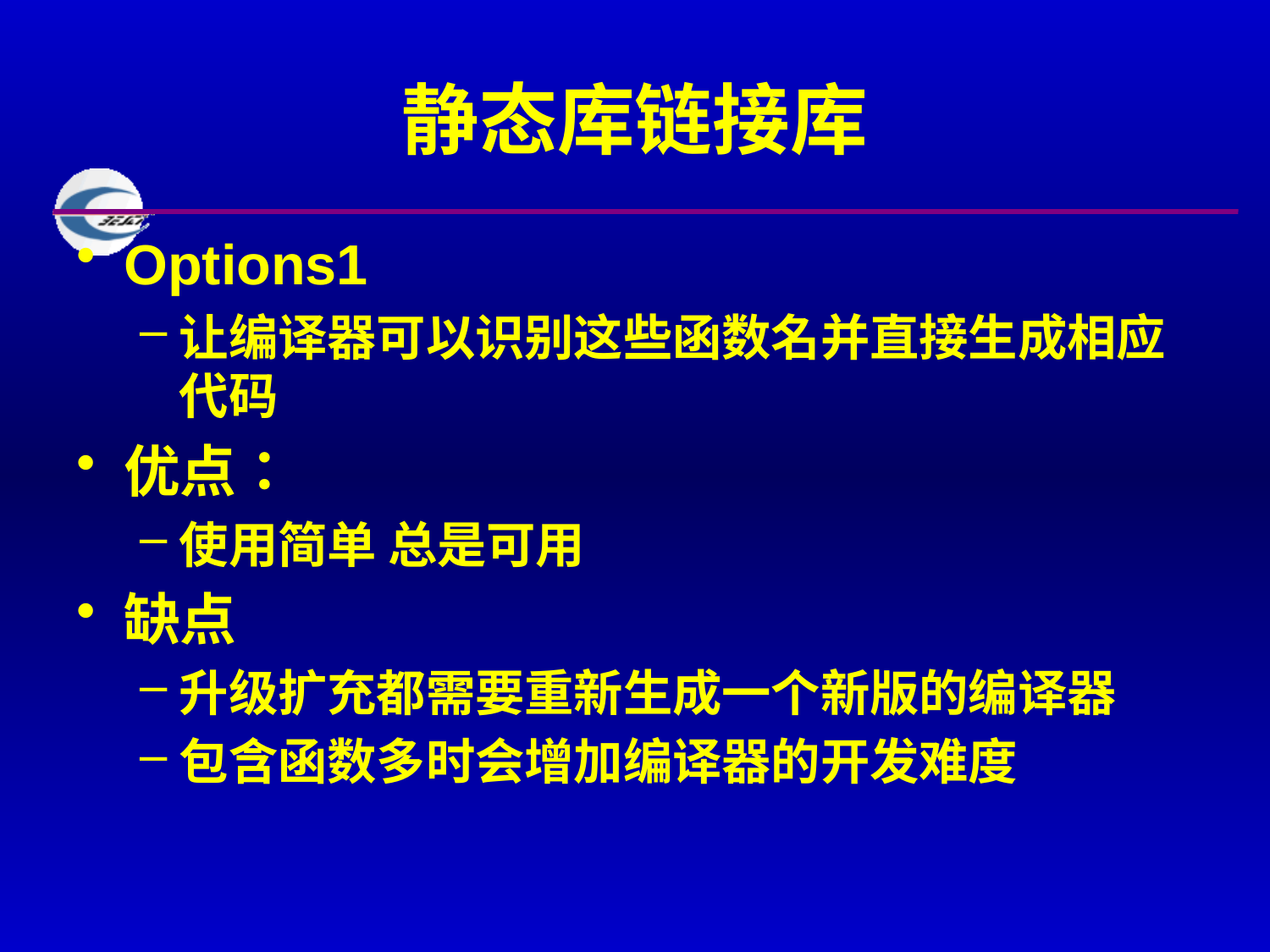

# 静态库链接库
Options1
让编译器可以识别这些函数名并直接生成相应代码
优点：
使用简单 总是可用
缺点
升级扩充都需要重新生成一个新版的编译器
包含函数多时会增加编译器的开发难度